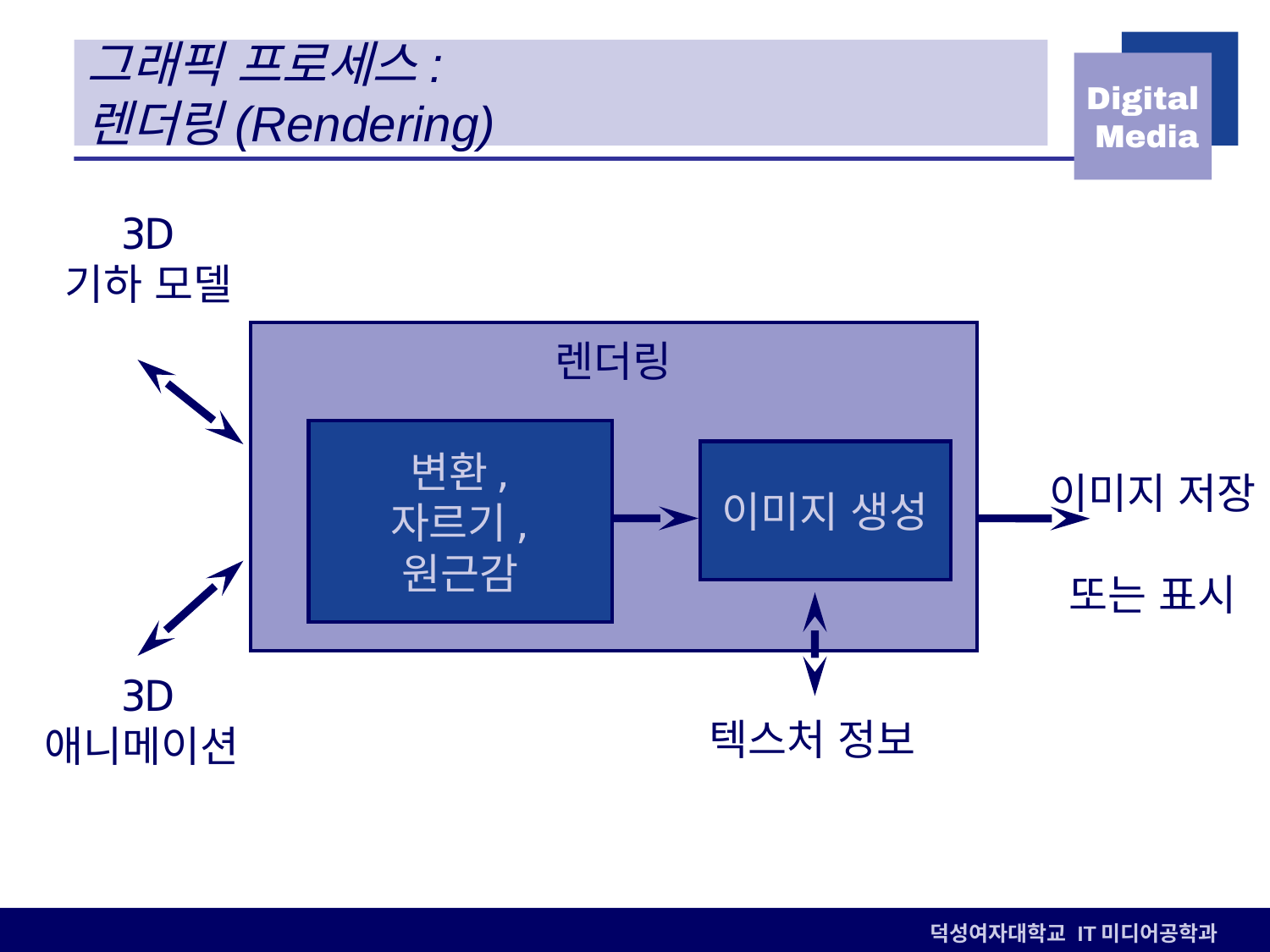

# 그래픽 프로세스: 렌더링(Rendering)
3D
기하 모델
렌더링

변환,
자르기,
원근감
이미지 생성
이미지 저장
또는 표시

3D
애니메이션
텍스처 정보